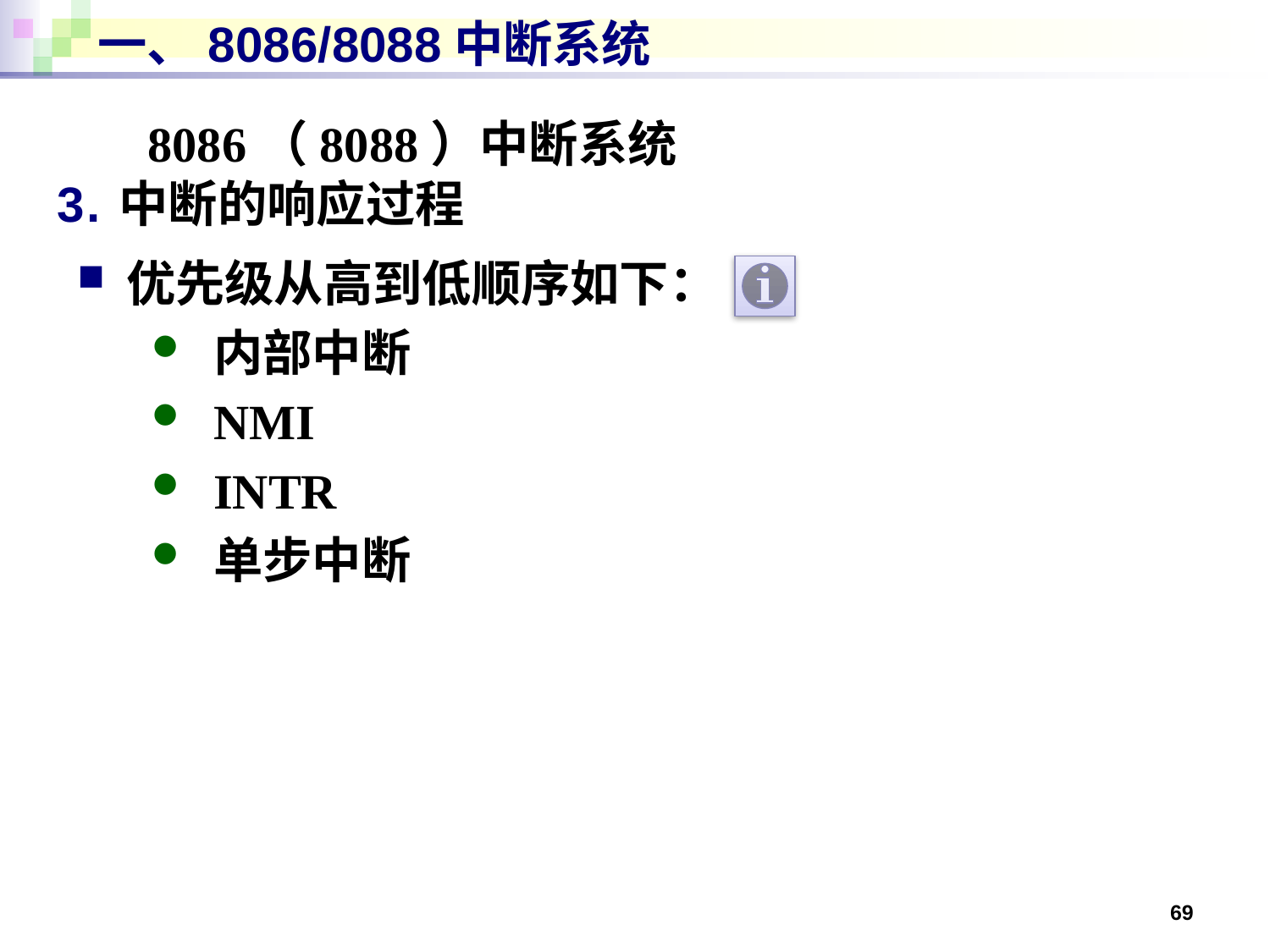

# 一、8086/8088中断系统
8086（8088）中断系统
中断的响应过程
优先级从高到低顺序如下：
内部中断
NMI
INTR
单步中断

69